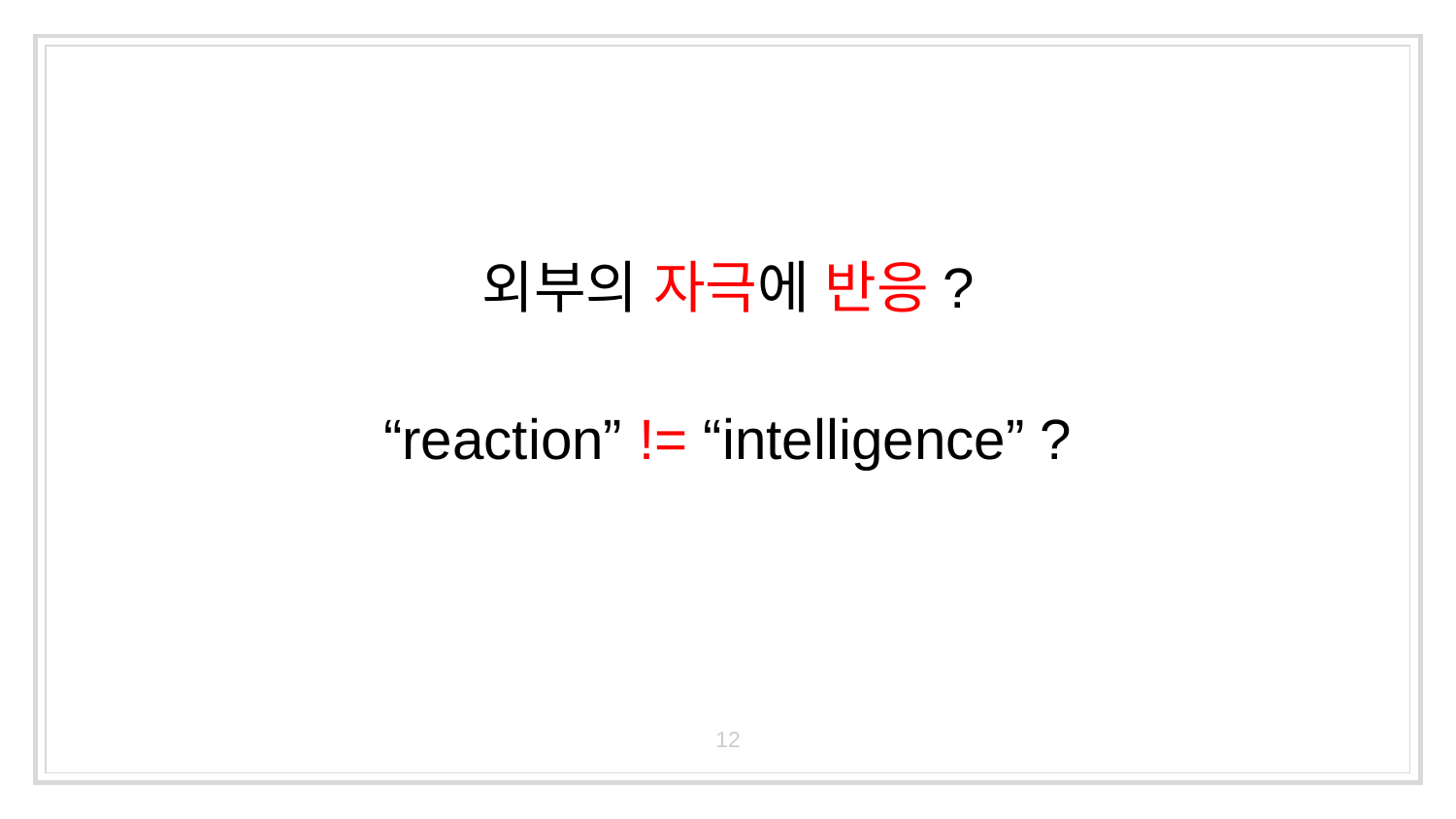

# 외부의 자극에 반응?
“reaction” != “intelligence” ?
12